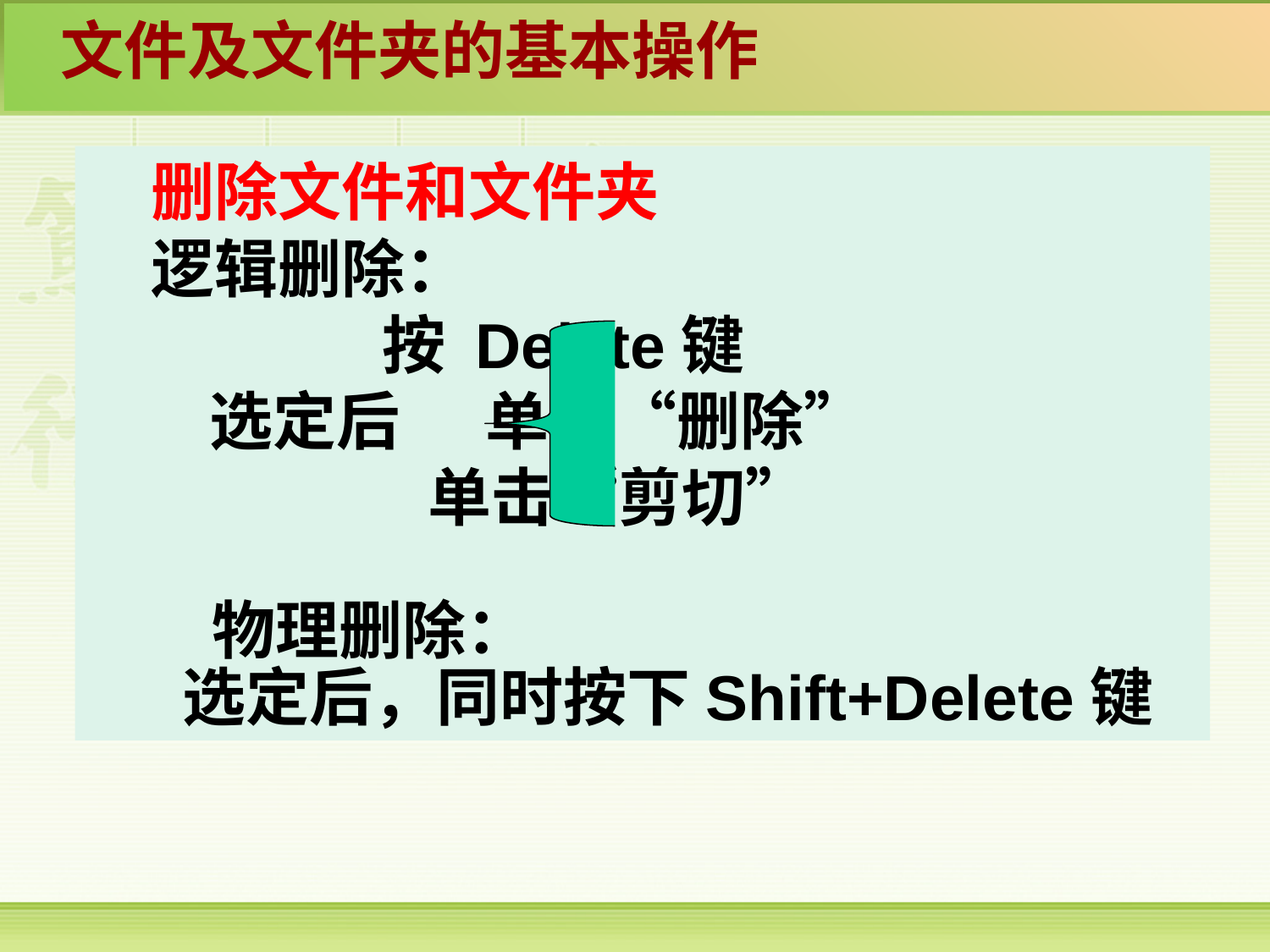

文件及文件夹的基本操作
删除文件和文件夹
逻辑删除：
               按 Delete键
   选定后      单击“删除”
                单击“剪切”

 物理删除：
选定后，同时按下Shift+Delete键

48